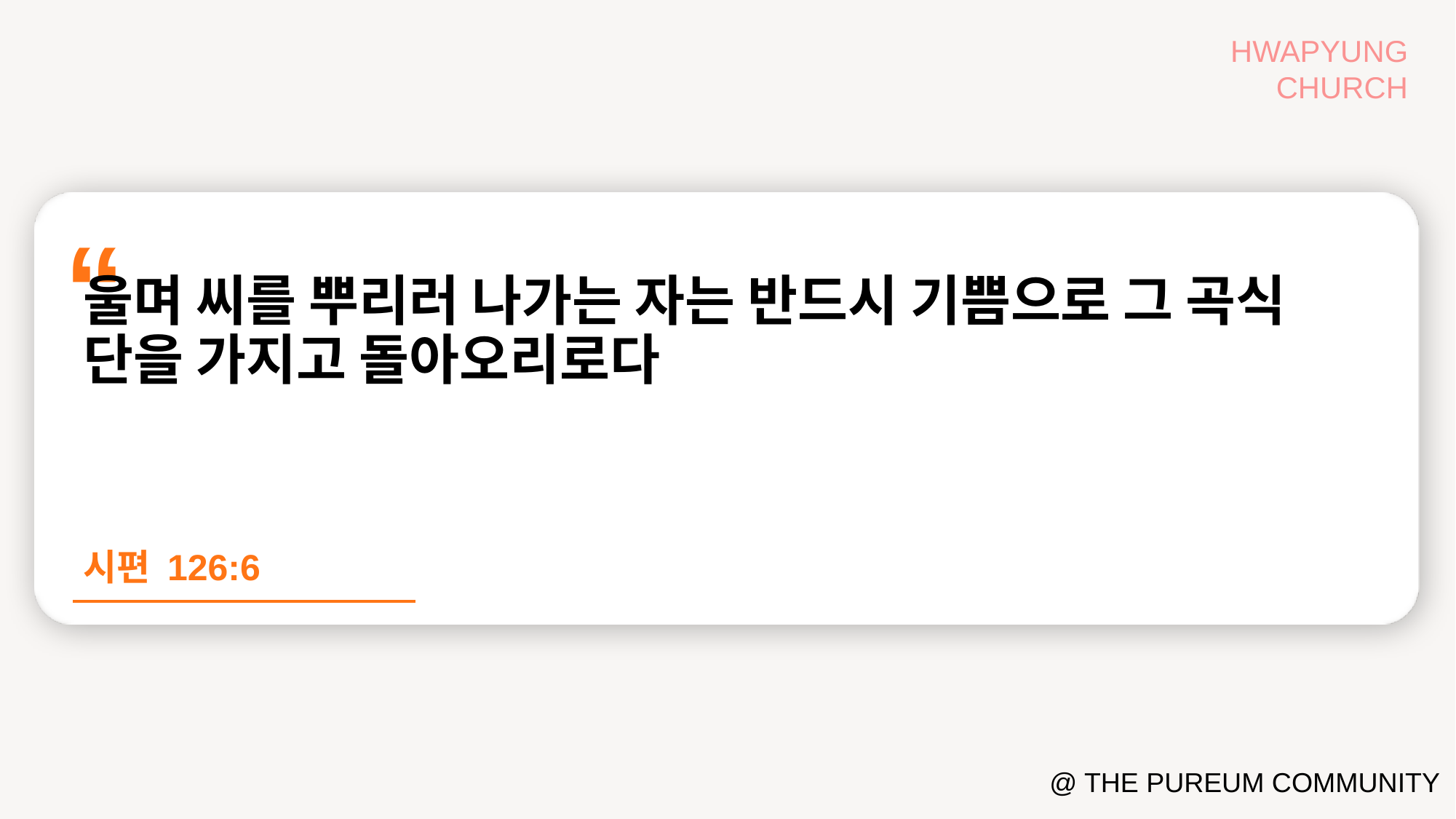

울며 씨를 뿌리러 나가는 자는 반드시 기쁨으로 그 곡식 단을 가지고 돌아오리로다
시편 126:6